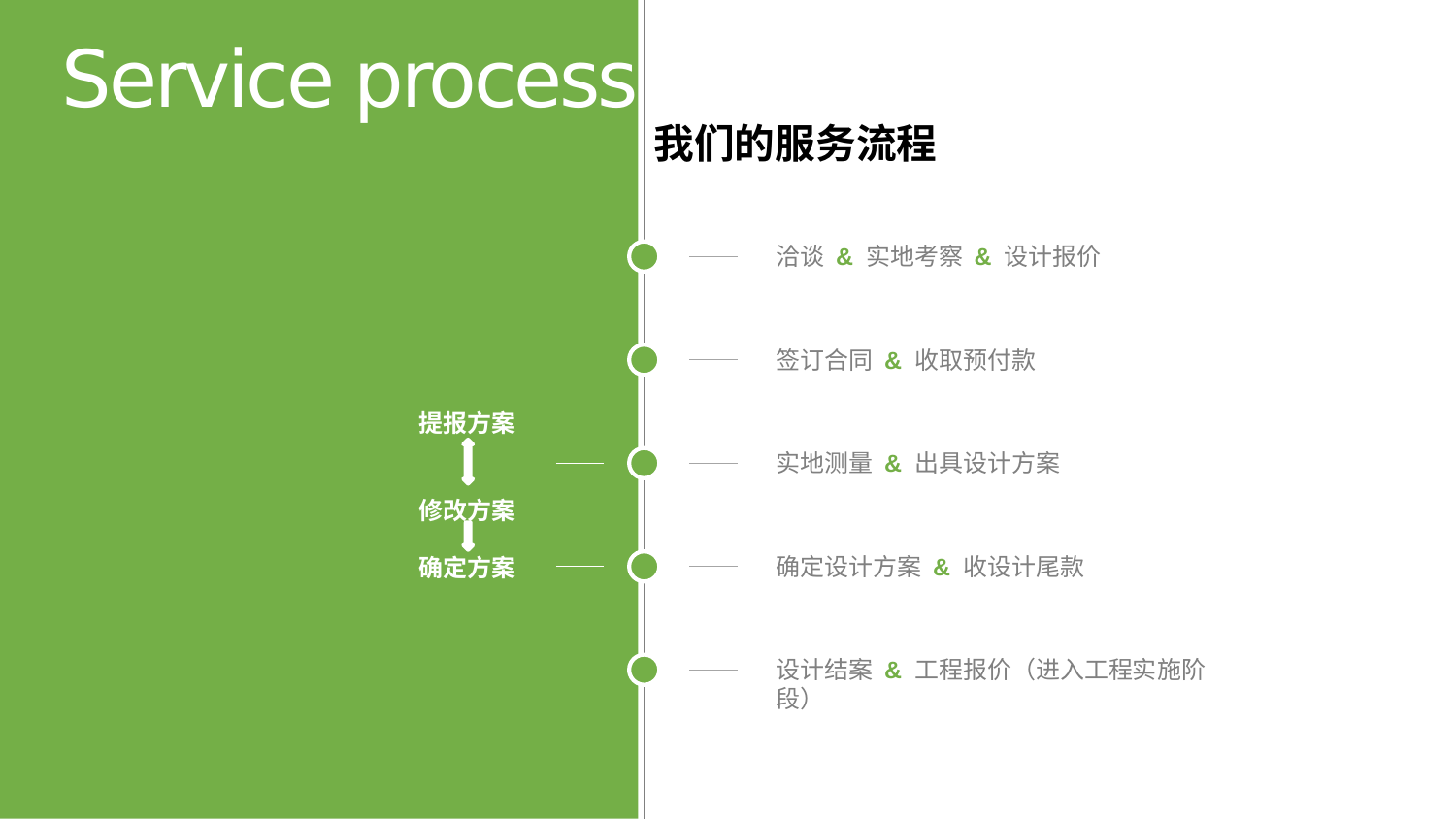

Service process
我们的服务流程
洽谈 & 实地考察 & 设计报价

签订合同 & 收取预付款

提报方案

修改方案

实地测量 & 出具设计方案

确定设计方案 & 收设计尾款
确定方案

设计结案 & 工程报价（进入工程实施阶段）